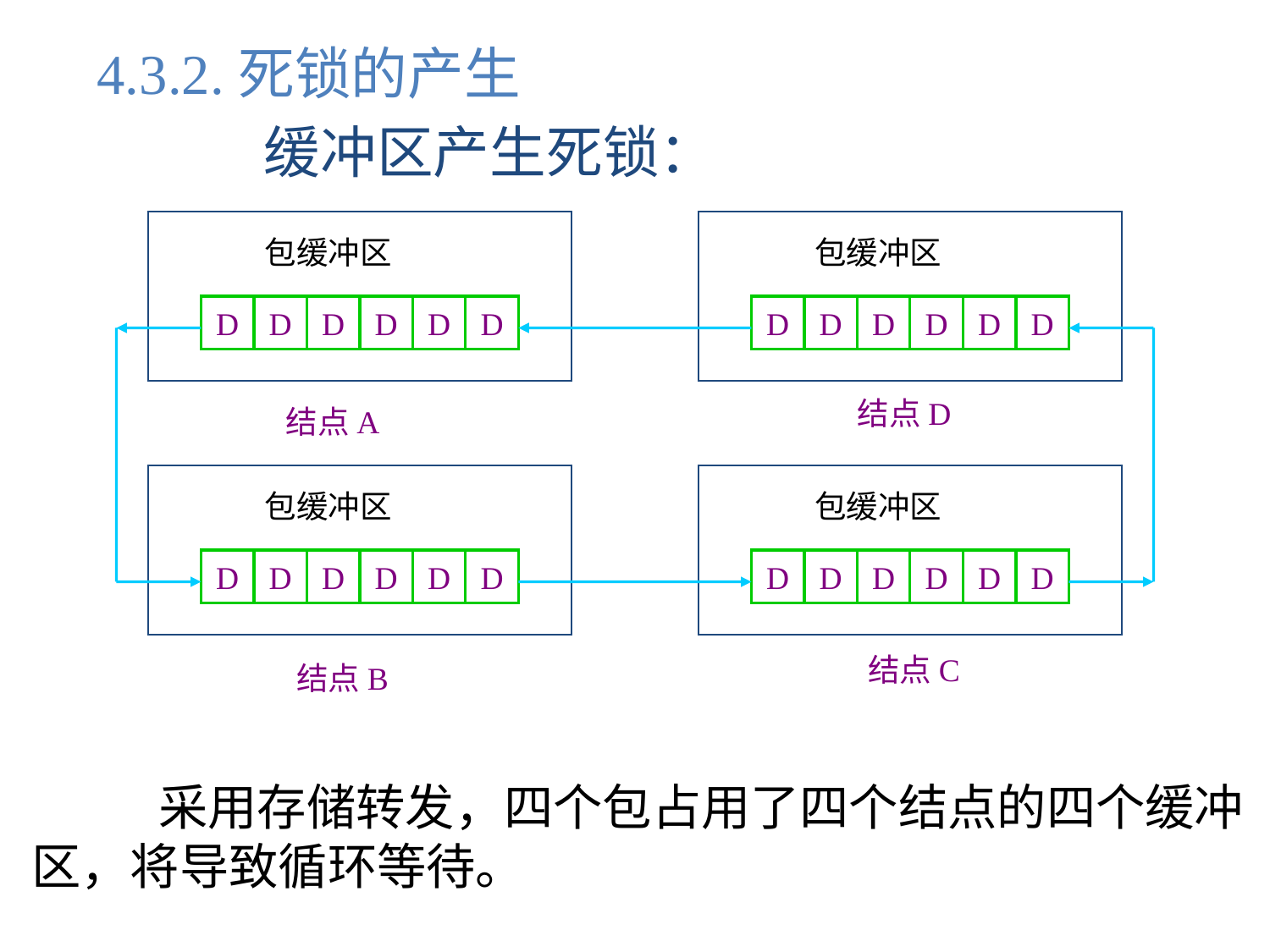

4.3.2.死锁的产生
		缓冲区产生死锁：

包缓冲区
包缓冲区
D
D
D
D
D
D
D
D
D
D
D
D

结点D
结点A

包缓冲区
包缓冲区
D
D
D
D
D
D
D
D
D
D
D
D

结点C
结点B
	采用存储转发，四个包占用了四个结点的四个缓冲
区，将导致循环等待。